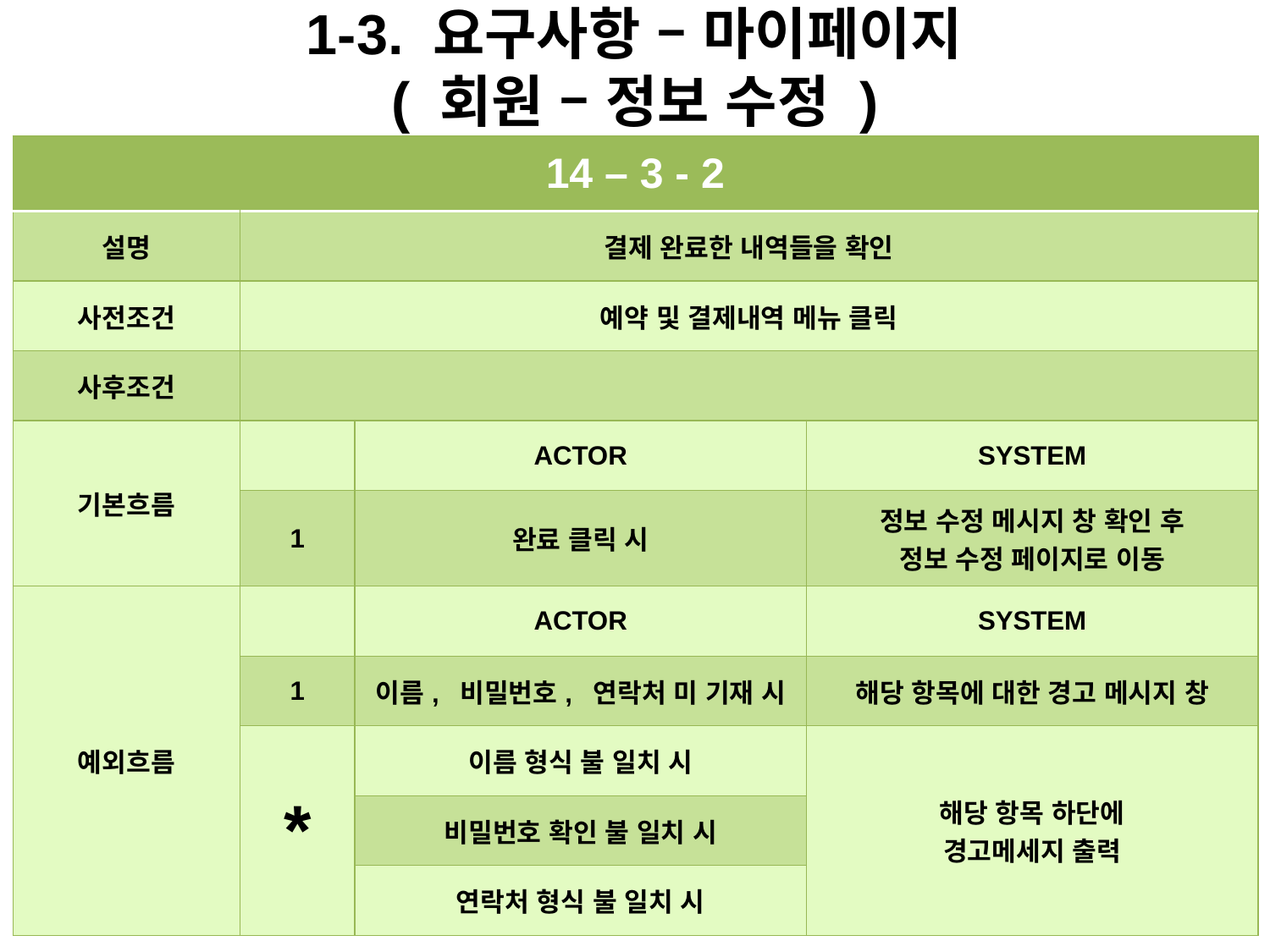

# 1-3. 요구사항 – 마이페이지 ( 회원 – 정보 수정 )
| 14 – 3 - 2 |  |  |  |
| --- | --- | --- | --- |
| 설명 | 결제 완료한 내역들을 확인 |  |  |
| 사전조건 | 예약 및 결제내역 메뉴 클릭 |  |  |
| 사후조건 |  |  |  |
| 기본흐름 |  | ACTOR | SYSTEM |
|  | 1 | 완료 클릭 시 | 정보 수정 메시지 창 확인 후 정보 수정 페이지로 이동 |
| 예외흐름 |  | ACTOR | SYSTEM |
|  | 1 | 이름, 비밀번호, 연락처 미 기재 시 | 해당 항목에 대한 경고 메시지 창 |
|  | \* | 이름 형식 불 일치 시 | 해당 항목 하단에 경고메세지 출력 |
|  |  | 비밀번호 확인 불 일치 시 |  |
|  |  | 연락처 형식 불 일치 시 |  |